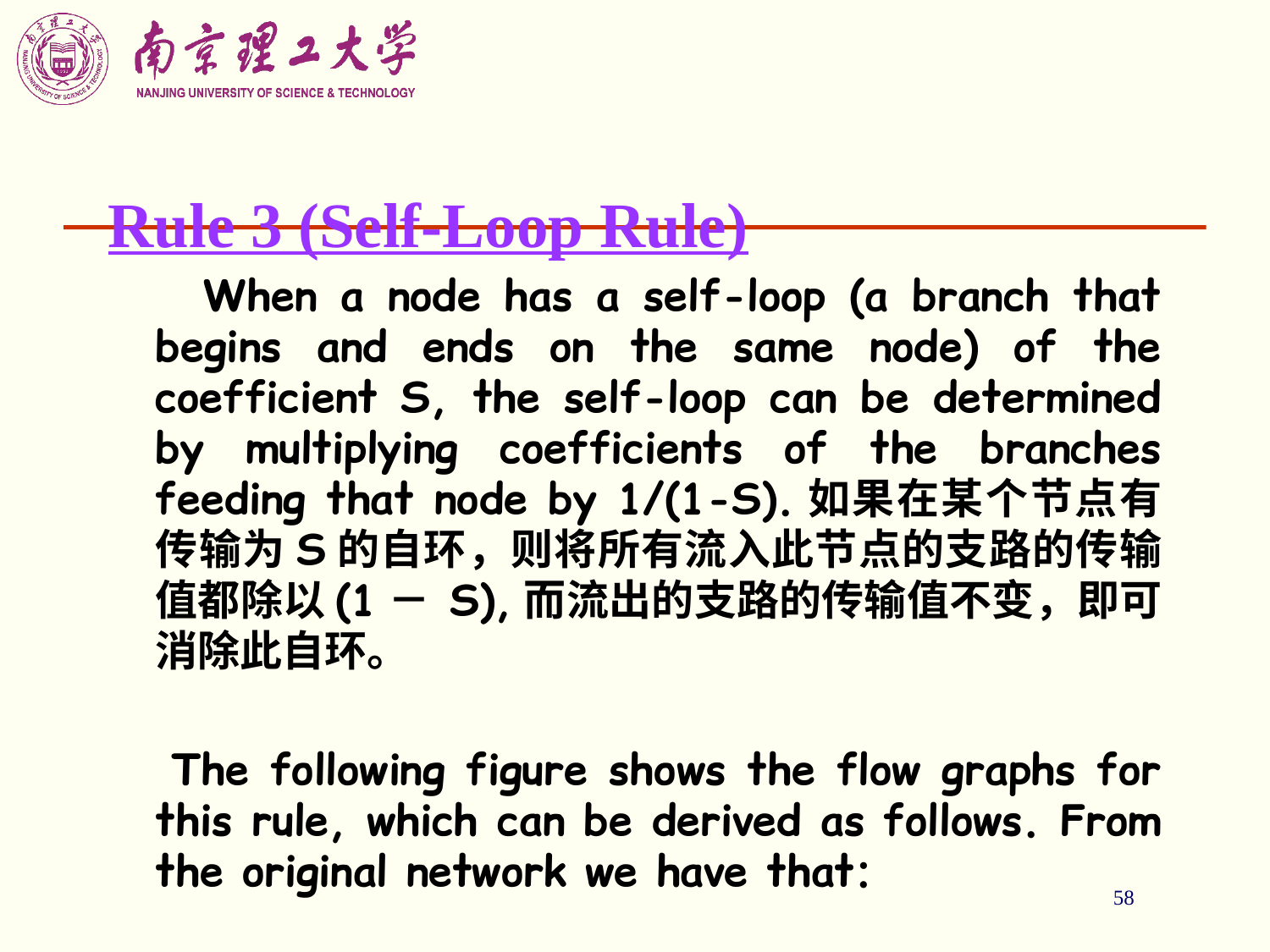

58

Rule 3 (Self-Loop Rule)
    When a node has a self-loop (a branch that begins and ends on the same node) of the coefficient S, the self-loop can be determined by multiplying coefficients of the branches feeding that node by 1/(1-S).如果在某个节点有传输为S的自环，则将所有流入此节点的支路的传输值都除以(1－ S),而流出的支路的传输值不变，即可消除此自环。

   The following figure shows the flow graphs for this rule, which can be derived as follows. From the original network we have that: